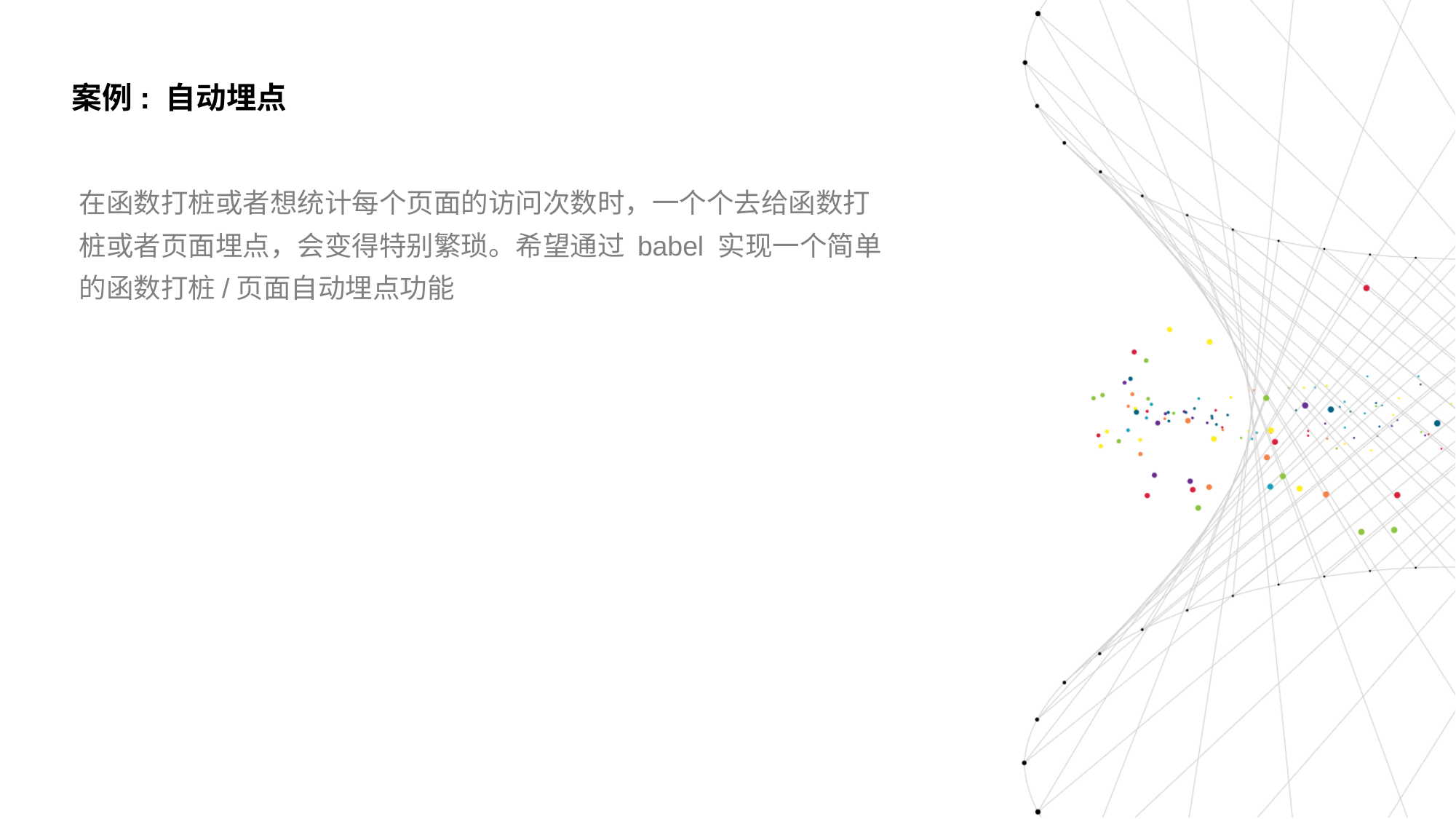

案例: 自动埋点
在函数打桩或者想统计每个页面的访问次数时，一个个去给函数打桩或者页面埋点，会变得特别繁琐。希望通过 babel 实现一个简单的函数打桩/页面自动埋点功能